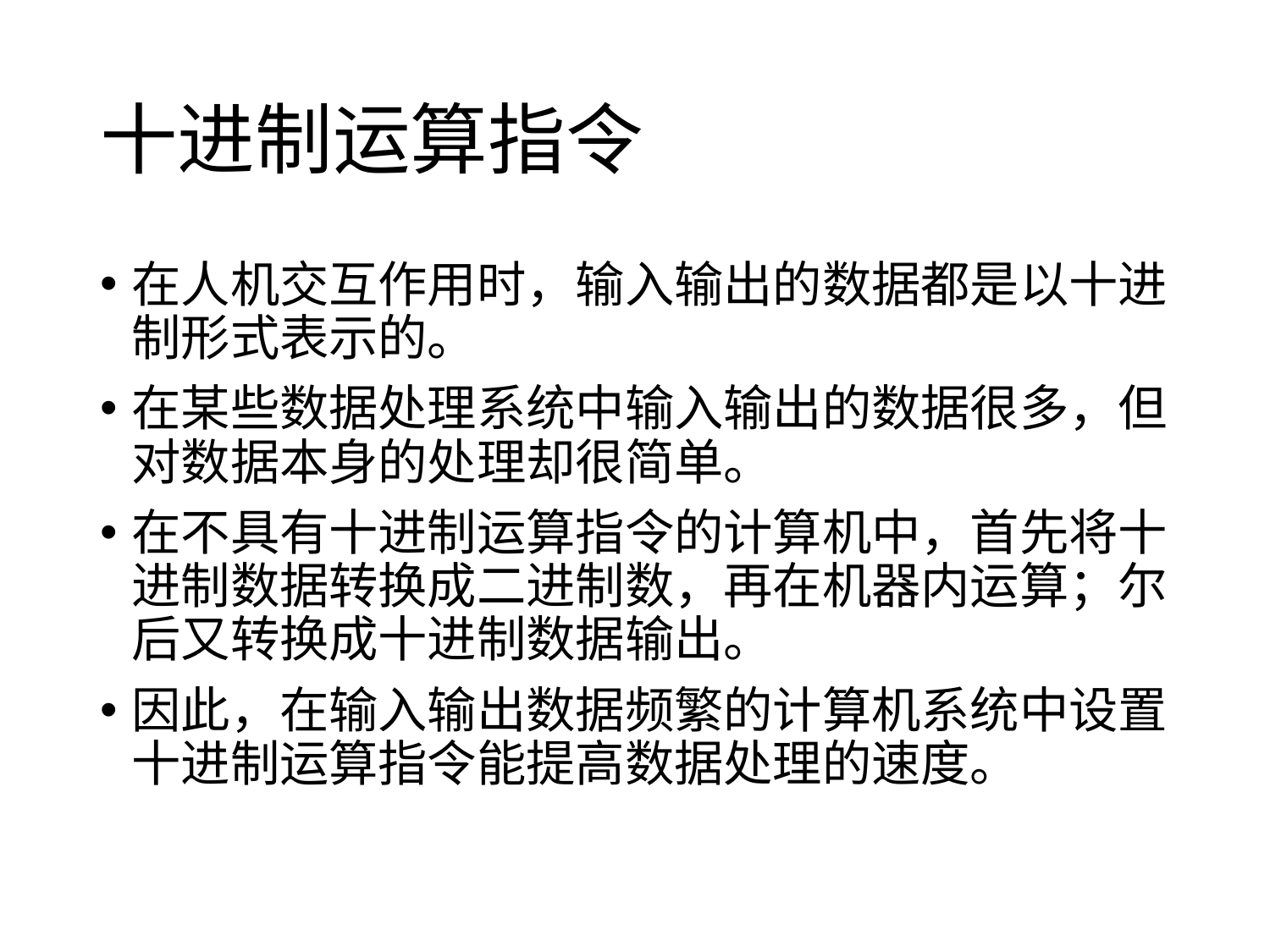

# 十进制运算指令
在人机交互作用时，输入输出的数据都是以十进制形式表示的。
在某些数据处理系统中输入输出的数据很多，但对数据本身的处理却很简单。
在不具有十进制运算指令的计算机中，首先将十进制数据转换成二进制数，再在机器内运算；尔后又转换成十进制数据输出。
因此，在输入输出数据频繁的计算机系统中设置十进制运算指令能提高数据处理的速度。